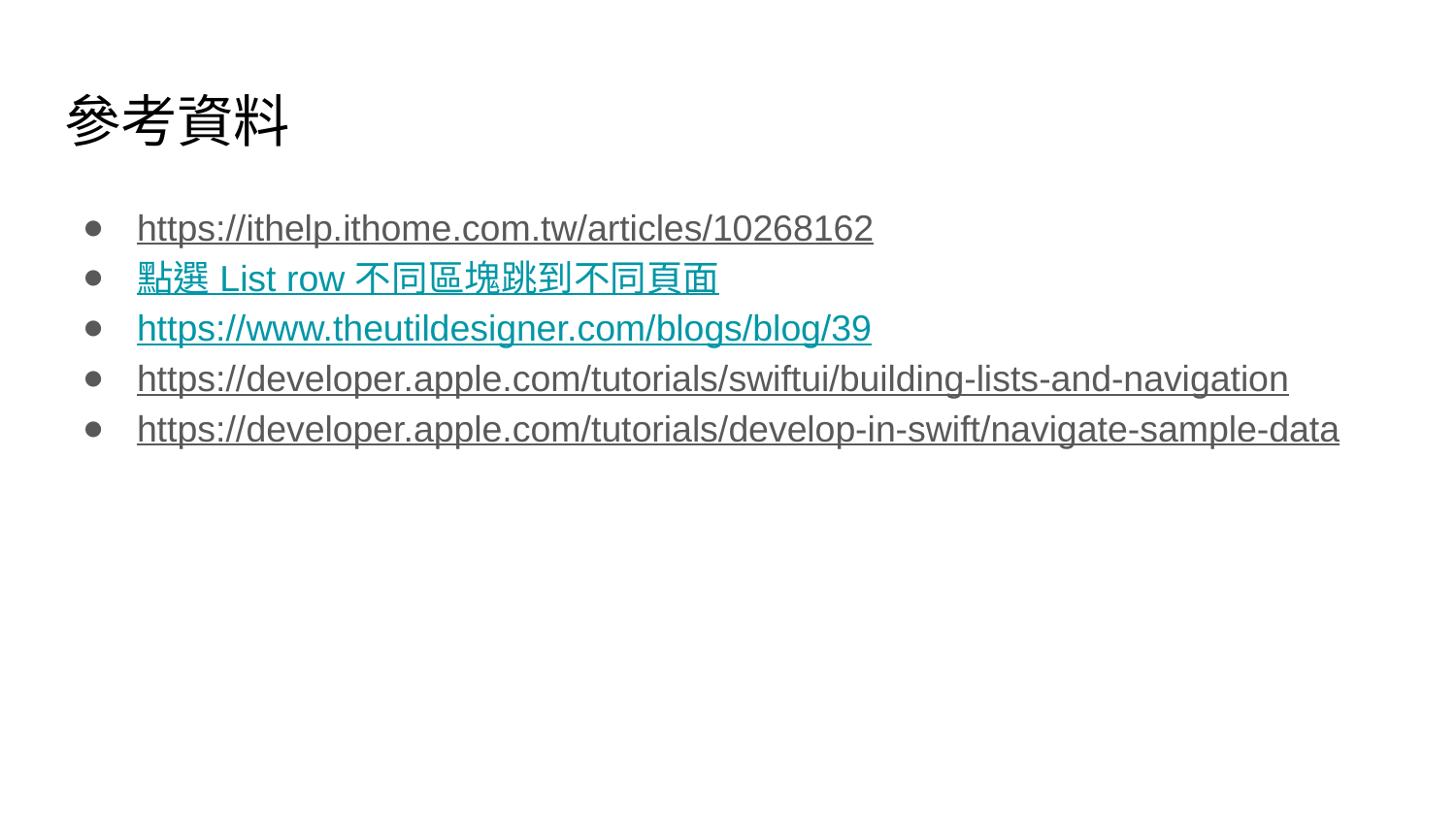

# 參考資料
https://ithelp.ithome.com.tw/articles/10268162
點選 List row 不同區塊跳到不同頁面
https://www.theutildesigner.com/blogs/blog/39
https://developer.apple.com/tutorials/swiftui/building-lists-and-navigation
https://developer.apple.com/tutorials/develop-in-swift/navigate-sample-data